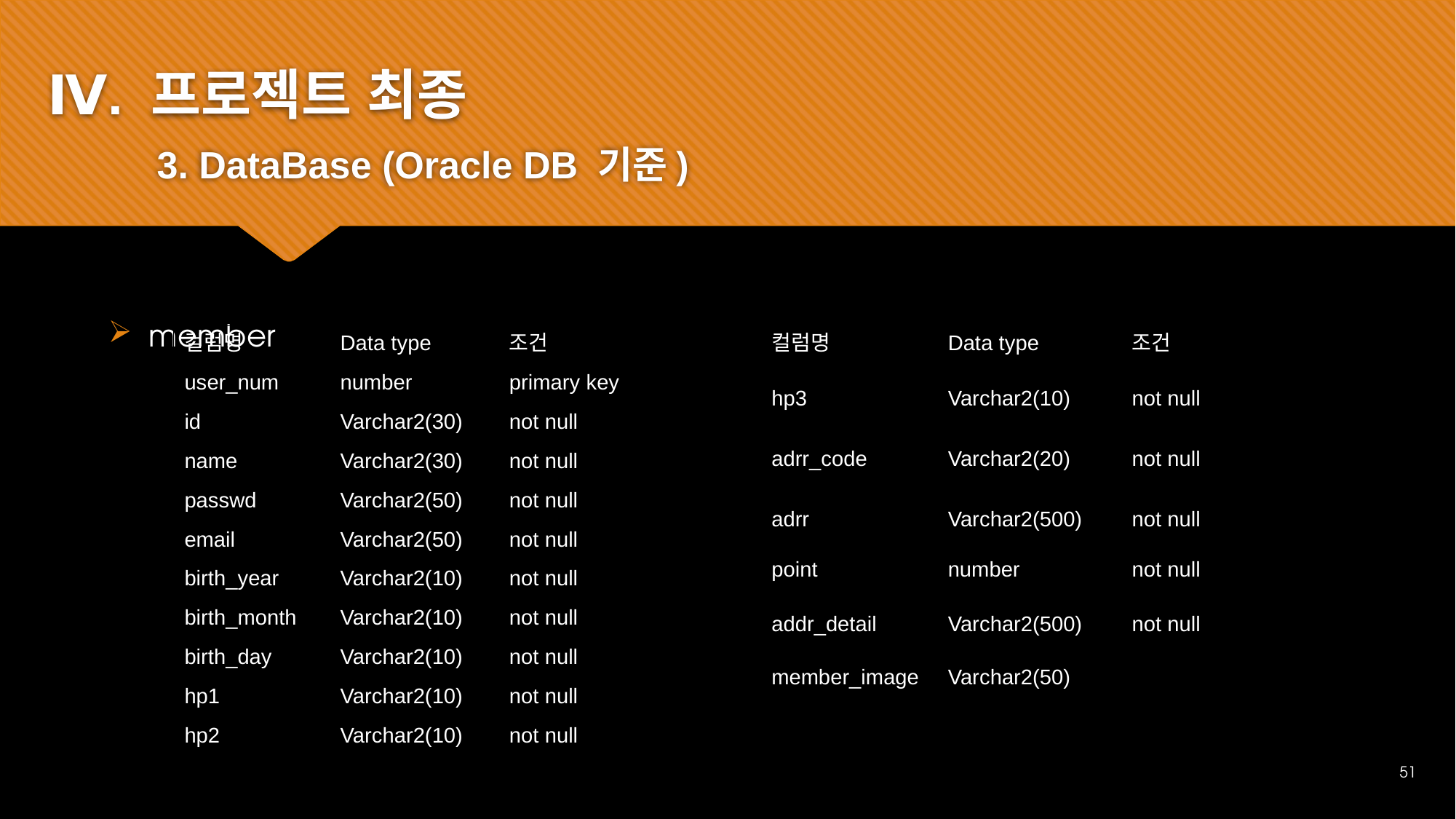

Ⅳ. 프로젝트 최종
	3. DataBase (Oracle DB 기준)
#

member

| 컬럼명 | Data type | 조건 |
| --- | --- | --- |
| user\_num | number | primary key |
| id | Varchar2(30) | not null |
| name | Varchar2(30) | not null |
| passwd | Varchar2(50) | not null |
| email | Varchar2(50) | not null |
| birth\_year | Varchar2(10) | not null |
| birth\_month | Varchar2(10) | not null |
| birth\_day | Varchar2(10) | not null |
| hp1 | Varchar2(10) | not null |
| hp2 | Varchar2(10) | not null |
| 컬럼명 | Data type | 조건 |
| --- | --- | --- |
| hp3 | Varchar2(10) | not null |
| adrr\_code | Varchar2(20) | not null |
| adrr | Varchar2(500) | not null |
| point | number | not null |
| addr\_detail | Varchar2(500) | not null |
| member\_image | Varchar2(50) |  |
51